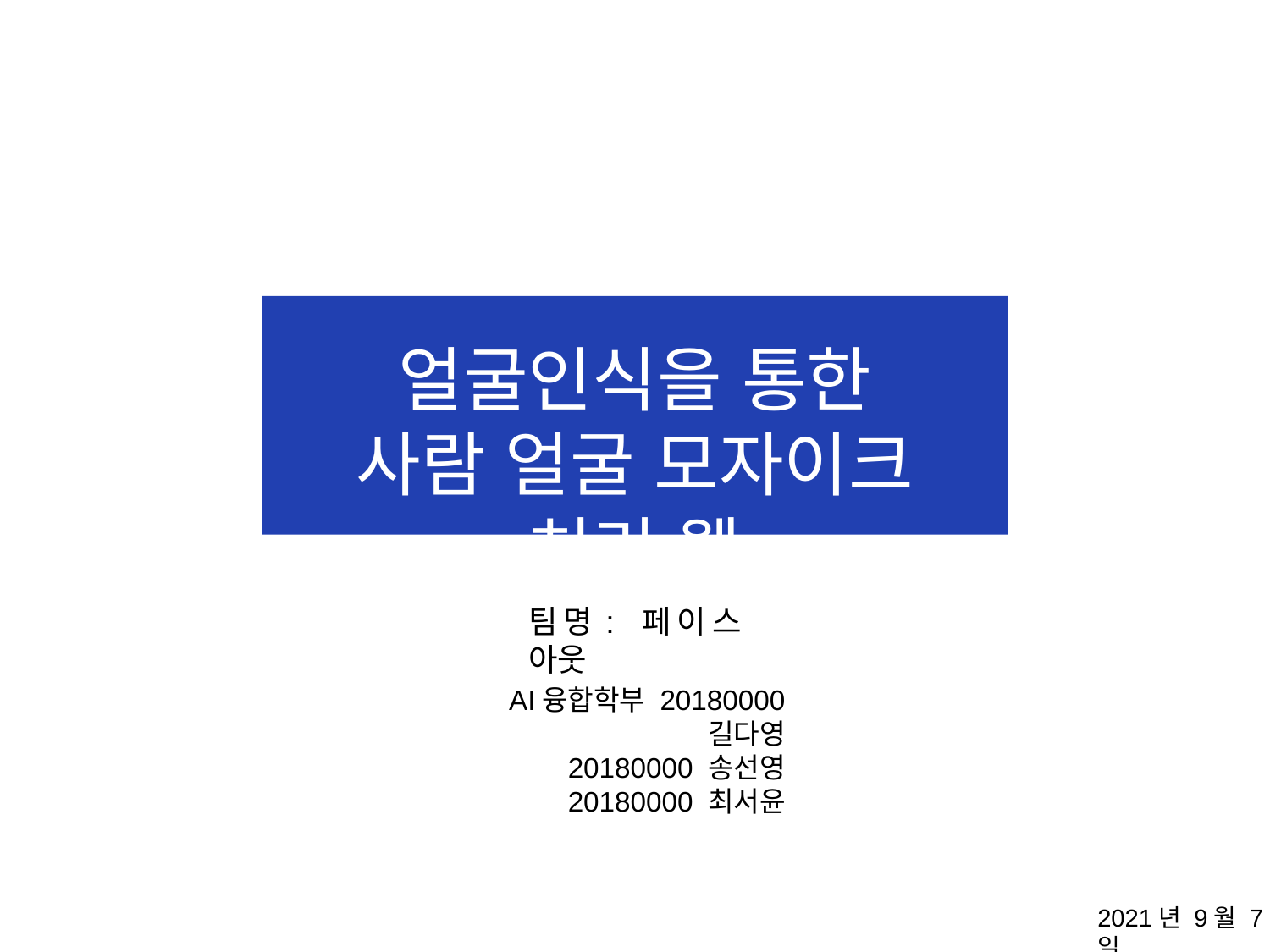

얼굴인식을 통한 사람 얼굴 모자이크 처리 웹
팀명: 페이스 아웃
AI융합학부 20180000 길다영
20180000 송선영
20180000 최서윤
2021년 9월 7일